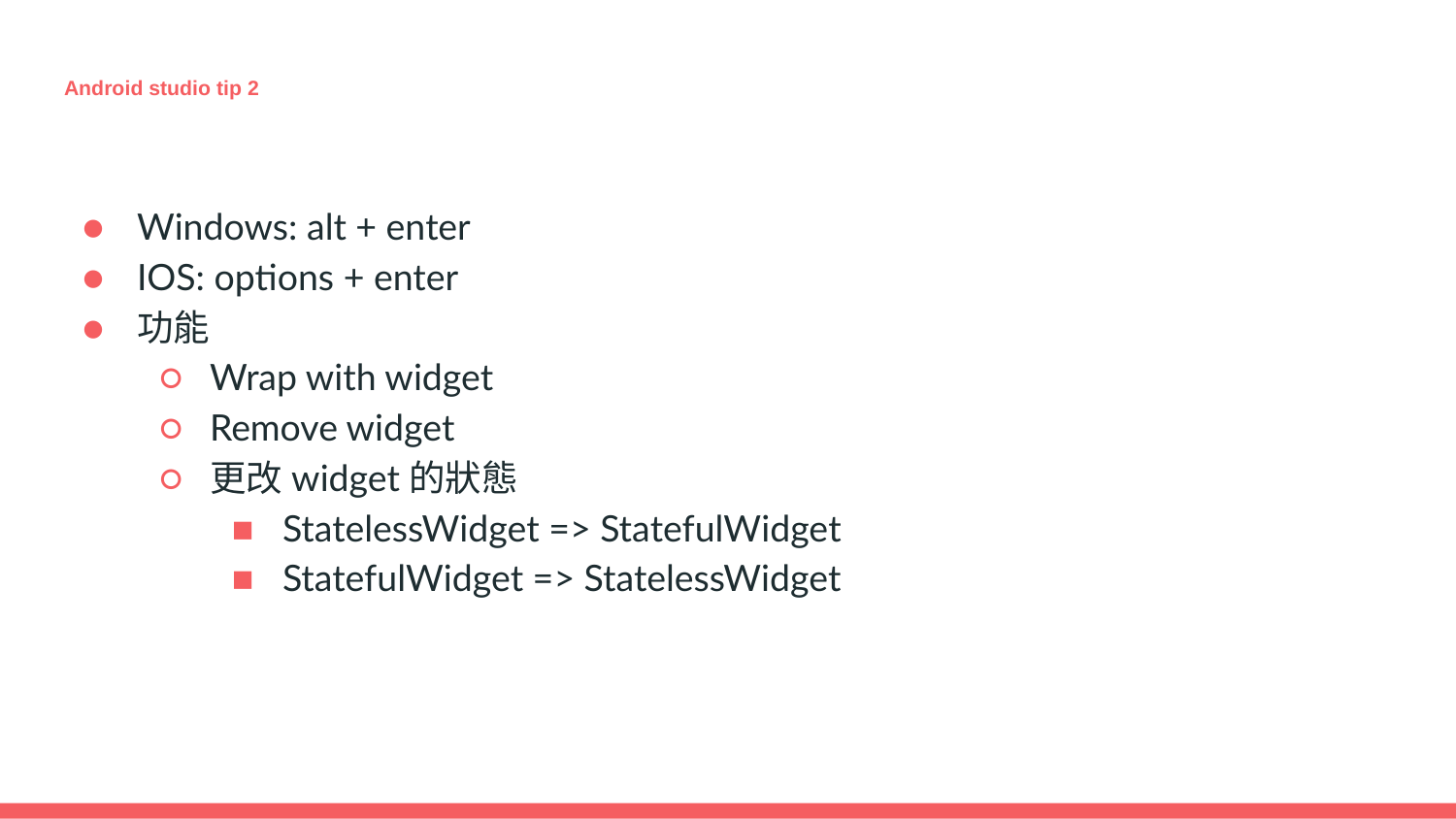

# Android studio tip 2
Windows: alt + enter
IOS: options + enter
功能
Wrap with widget
Remove widget
更改widget的狀態
StatelessWidget => StatefulWidget
StatefulWidget => StatelessWidget